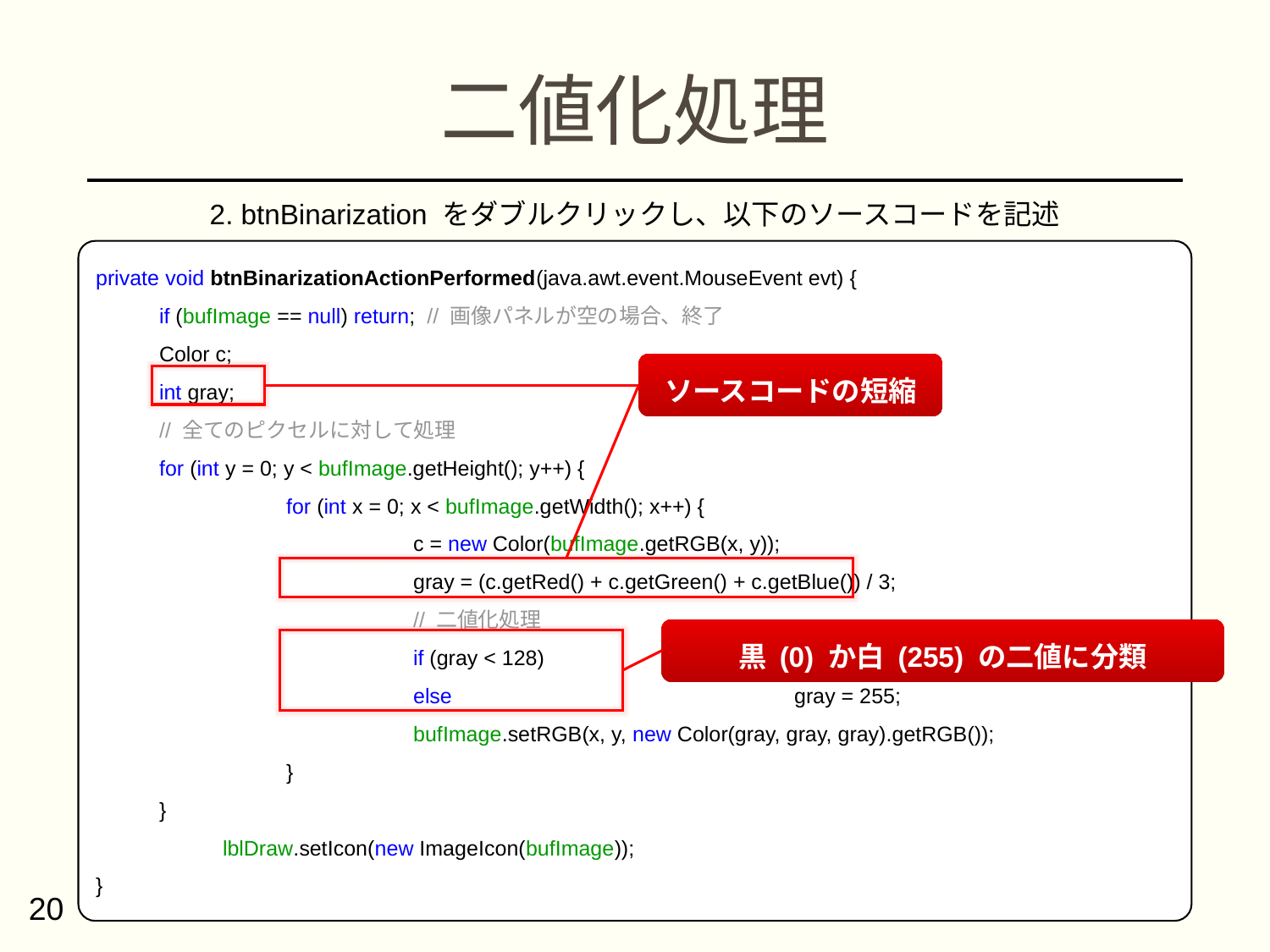

# 二値化処理
2. btnBinarization をダブルクリックし、以下のソースコードを記述
private void btnBinarizationActionPerformed(java.awt.event.MouseEvent evt) {
if (bufImage == null) return;  // 画像パネルが空の場合、終了
Color c;
int gray;
// 全てのピクセルに対して処理
for (int y = 0; y < bufImage.getHeight(); y++) {
	for (int x = 0; x < bufImage.getWidth(); x++) {
		c = new Color(bufImage.getRGB(x, y));
		gray = (c.getRed() + c.getGreen() + c.getBlue()) / 3;
		// 二値化処理
		if (gray < 128)	gray = 0;
		else 			gray = 255;
		bufImage.setRGB(x, y, new Color(gray, gray, gray).getRGB());
	}
}
	lblDraw.setIcon(new ImageIcon(bufImage));
}
ソースコードの短縮

黒 (0) か白 (255) の二値に分類

20